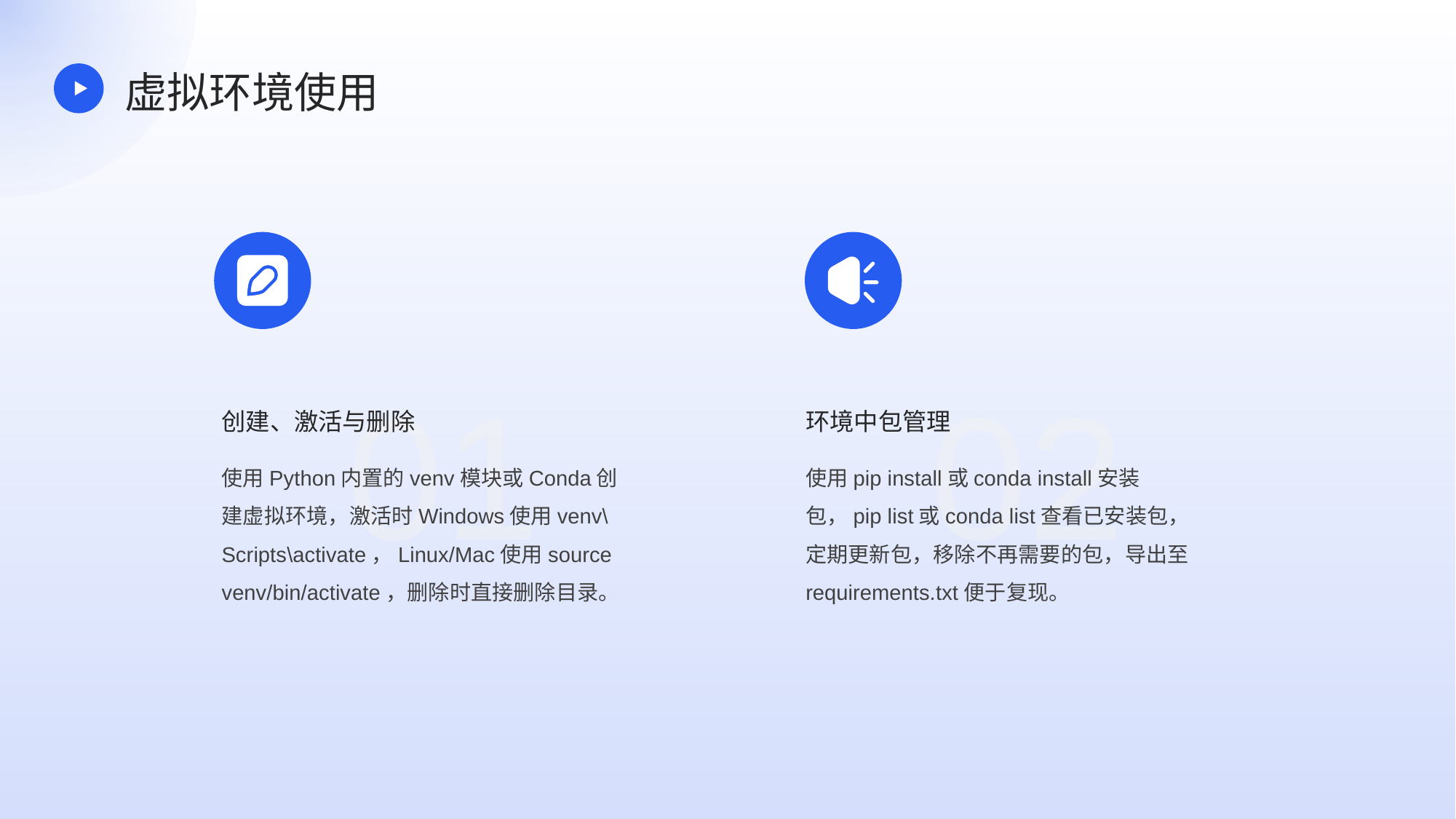

虚拟环境使用

01
02
创建、激活与删除
环境中包管理
使用Python内置的venv模块或Conda创建虚拟环境，激活时Windows使用venv\Scripts\activate，Linux/Mac使用source venv/bin/activate，删除时直接删除目录。
使用pip install或conda install安装包，pip list或conda list查看已安装包，定期更新包，移除不再需要的包，导出至requirements.txt便于复现。